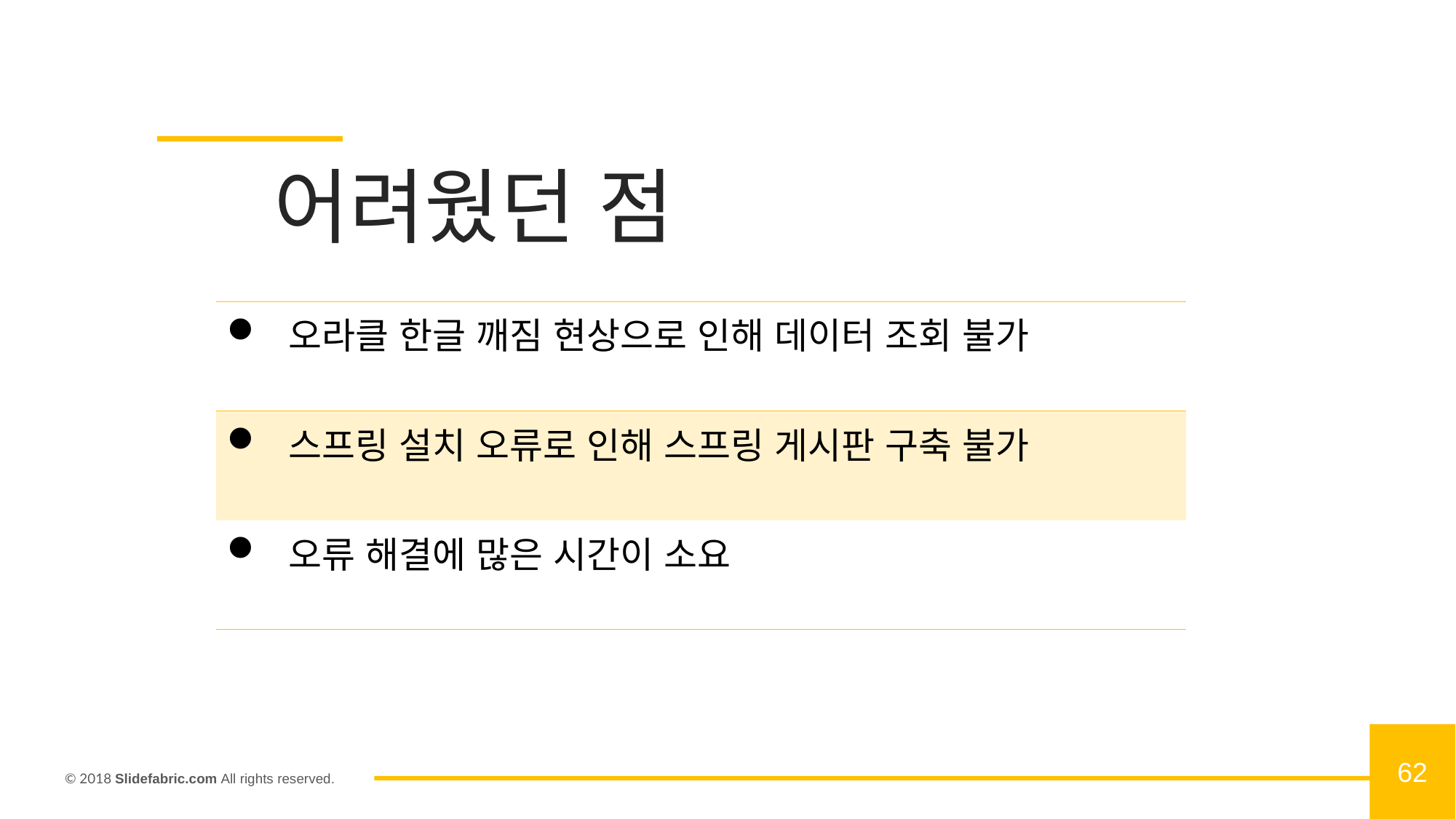

어려웠던 점
| 오라클 한글 깨짐 현상으로 인해 데이터 조회 불가 |
| --- |
| 스프링 설치 오류로 인해 스프링 게시판 구축 불가 |
| 오류 해결에 많은 시간이 소요 |